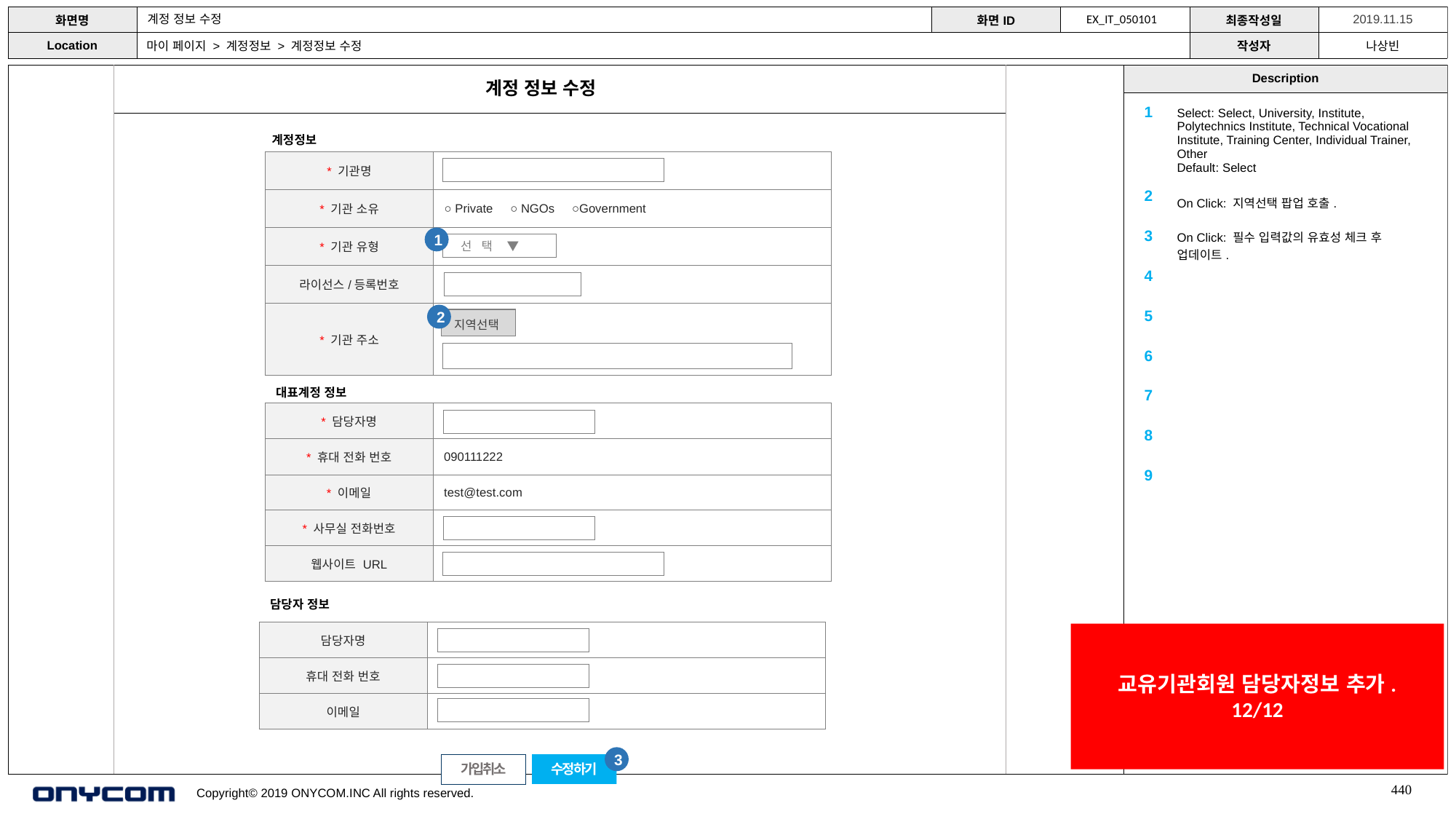

계정 정보 수정
EX_IT_050101
마이 페이지 > 계정정보 > 계정정보 수정
계정 정보 수정
| 1 | Select: Select, University, Institute, Polytechnics Institute, Technical Vocational Institute, Training Center, Individual Trainer, Other Default: Select |
| --- | --- |
| 2 | On Click: 지역선택 팝업 호출. |
| 3 | On Click: 필수 입력값의 유효성 체크 후 업데이트. |
| 4 |  |
| 5 |  |
| 6 |  |
| 7 |  |
| 8 |  |
| 9 |  |
계정정보
| \* 기관명 |  |
| --- | --- |
| \* 기관 소유 | ○ Private ○ NGOs ○Government |
| \* 기관 유형 |  |
| 라이선스/등록번호 |  |
| \* 기관 주소 |  |

1
  선          택              ▼

2
지역선택

대표계정 정보
| \* 담당자명 |  |
| --- | --- |
| \* 휴대 전화 번호 | 090111222 |
| \* 이메일 | test@test.com |

| \* 사무실 전화번호 |  |
| --- | --- |
| 웹사이트 URL |  |

담당자 정보
| 담당자명 |  |
| --- | --- |
| 휴대 전화 번호 |  |
| 이메일 |  |
교유기관회원 담당자정보 추가.
12/12

3
가입취소
수정하기
440